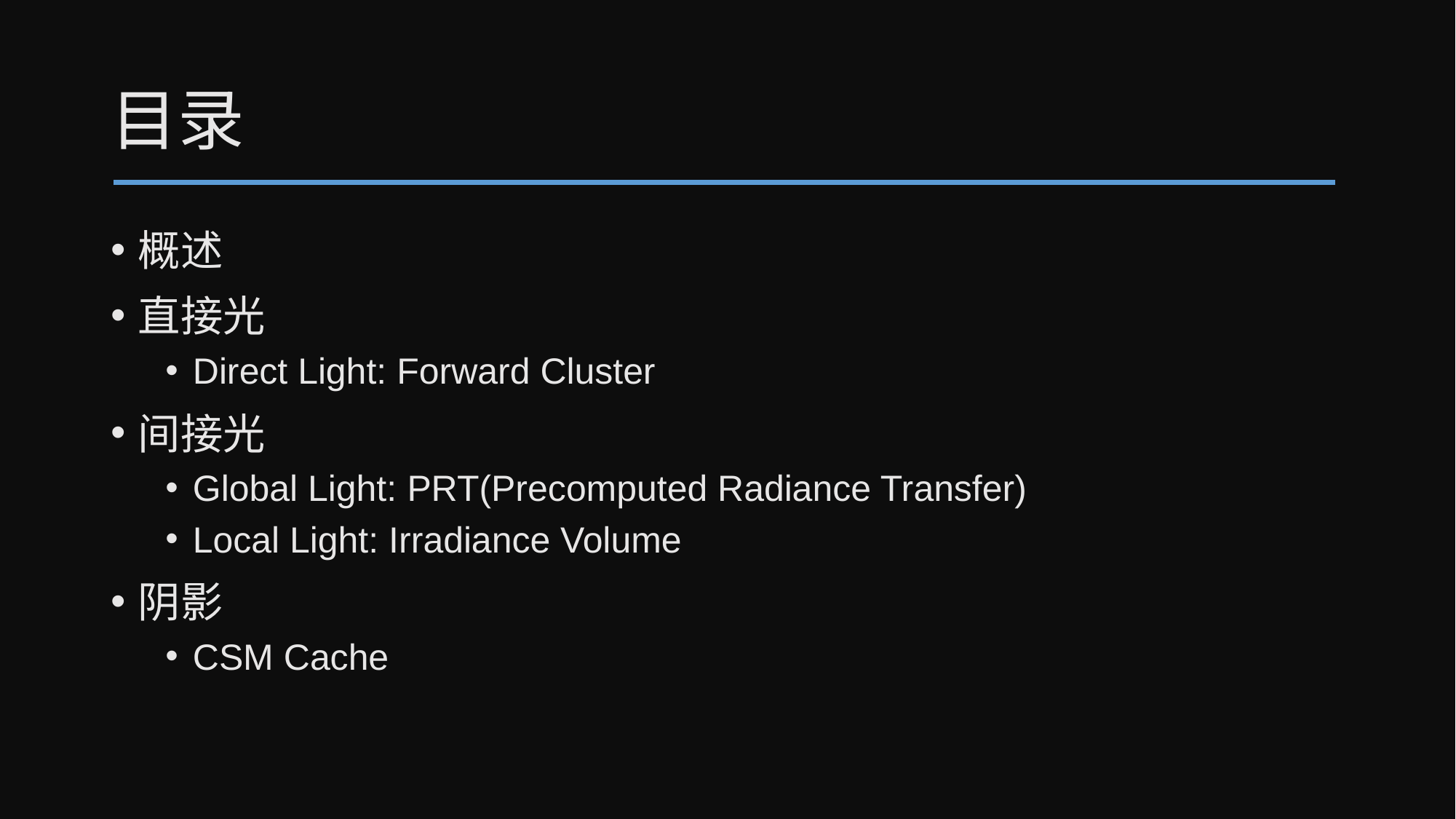

# 目录
概述
直接光
Direct Light: Forward Cluster
间接光
Global Light: PRT(Precomputed Radiance Transfer)
Local Light: Irradiance Volume
阴影
CSM Cache